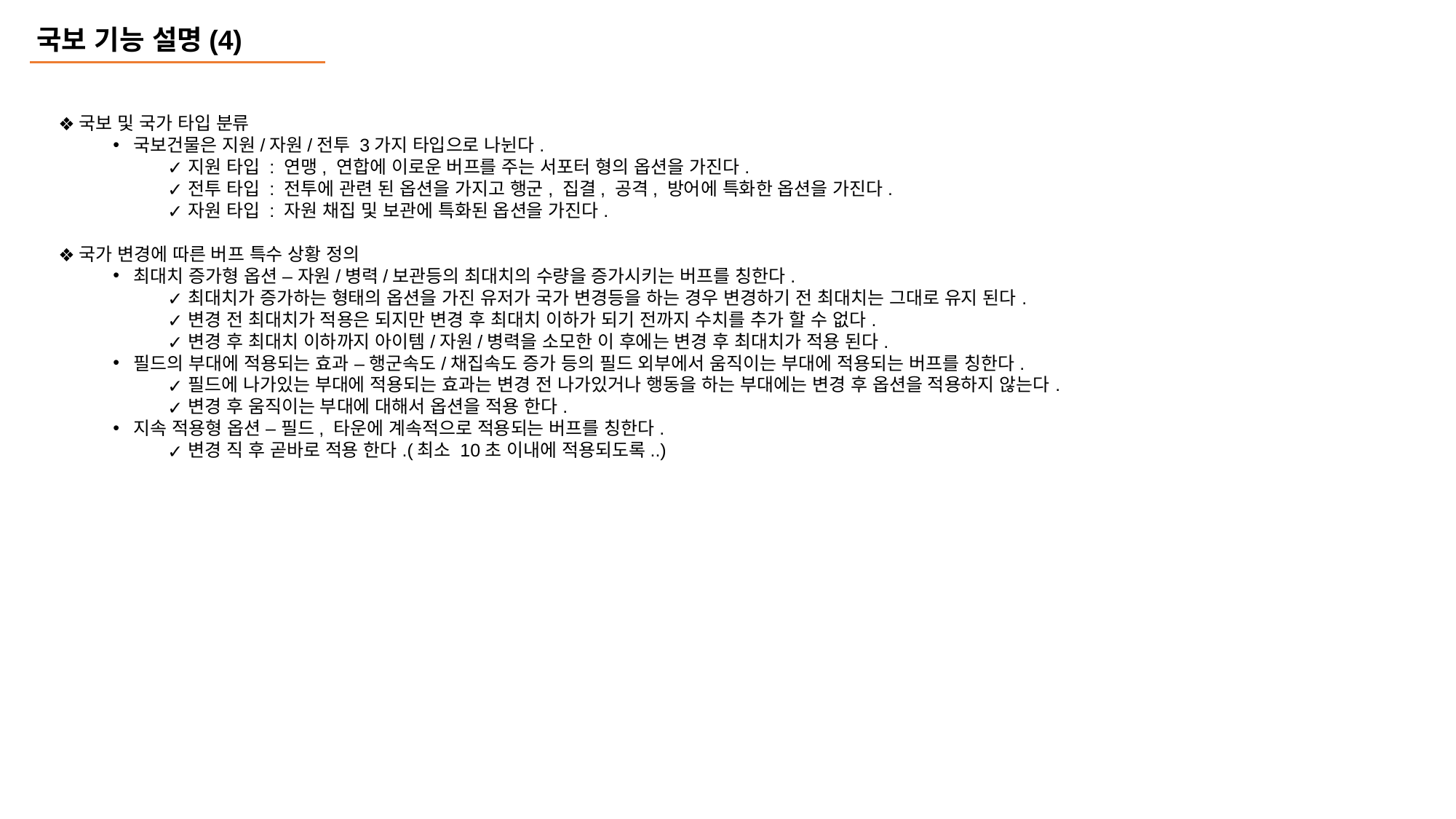

국보 기능 설명(4)

국보 및 국가 타입 분류
국보건물은 지원/자원/전투 3가지 타입으로 나뉜다.
지원 타입 : 연맹, 연합에 이로운 버프를 주는 서포터 형의 옵션을 가진다.
전투 타입 : 전투에 관련 된 옵션을 가지고 행군, 집결, 공격, 방어에 특화한 옵션을 가진다.
자원 타입 : 자원 채집 및 보관에 특화된 옵션을 가진다.

국가 변경에 따른 버프 특수 상황 정의
최대치 증가형 옵션 – 자원/병력/보관등의 최대치의 수량을 증가시키는 버프를 칭한다.
최대치가 증가하는 형태의 옵션을 가진 유저가 국가 변경등을 하는 경우 변경하기 전 최대치는 그대로 유지 된다.
변경 전 최대치가 적용은 되지만 변경 후 최대치 이하가 되기 전까지 수치를 추가 할 수 없다.
변경 후 최대치 이하까지 아이템/자원/병력을 소모한 이 후에는 변경 후 최대치가 적용 된다.
필드의 부대에 적용되는 효과 – 행군속도/채집속도 증가 등의 필드 외부에서 움직이는 부대에 적용되는 버프를 칭한다.
필드에 나가있는 부대에 적용되는 효과는 변경 전 나가있거나 행동을 하는 부대에는 변경 후 옵션을 적용하지 않는다.
변경 후 움직이는 부대에 대해서 옵션을 적용 한다.
지속 적용형 옵션 – 필드, 타운에 계속적으로 적용되는 버프를 칭한다.
변경 직 후 곧바로 적용 한다.(최소 10초 이내에 적용되도록..)